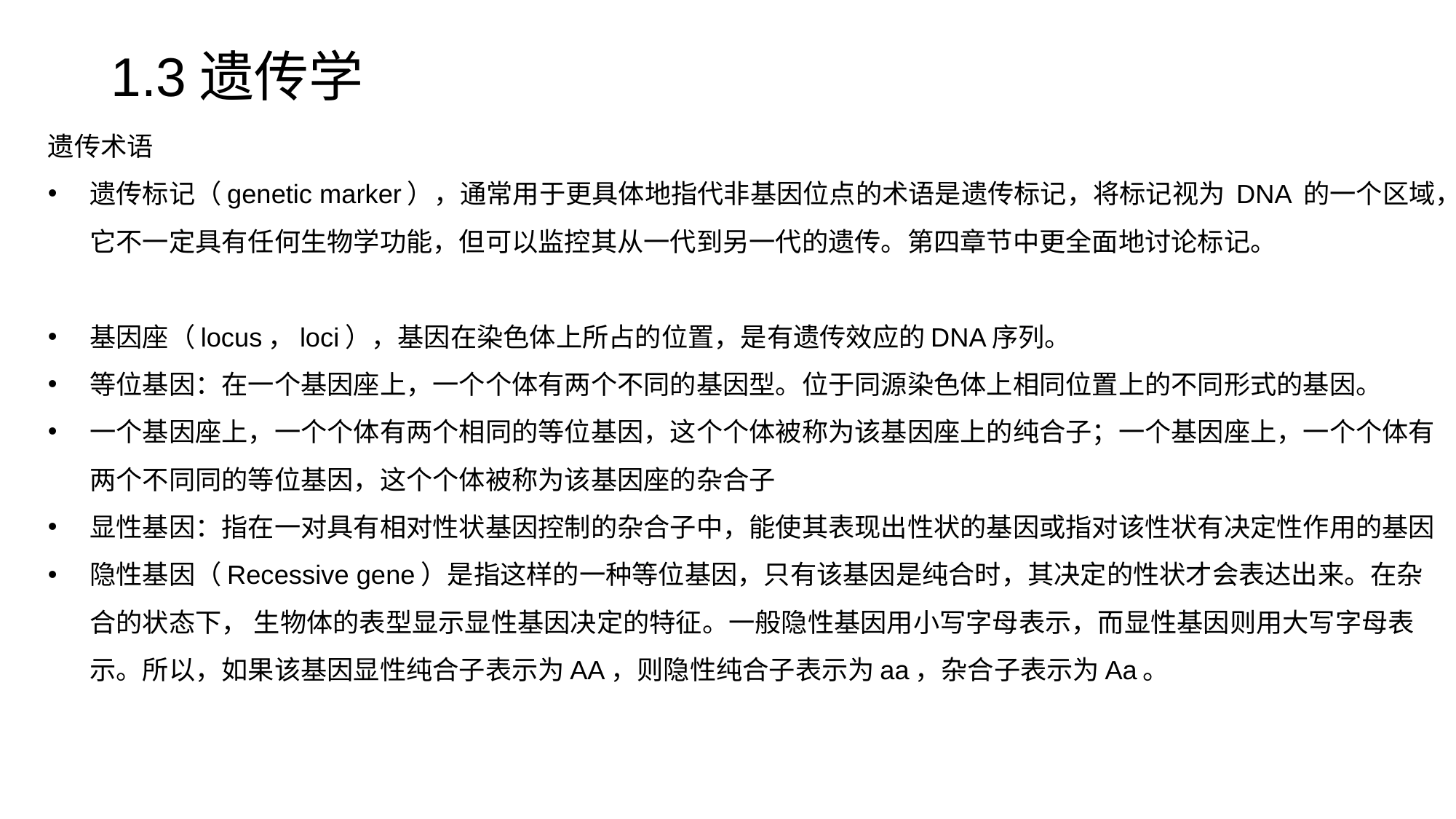

# 1.3遗传学
遗传术语
遗传标记（genetic marker），通常用于更具体地指代非基因位点的术语是遗传标记，将标记视为 DNA 的一个区域，它不一定具有任何生物学功能，但可以监控其从一代到另一代的遗传。第四章节中更全面地讨论标记。

基因座（locus，loci），基因在染色体上所占的位置，是有遗传效应的DNA序列。
等位基因：在一个基因座上，一个个体有两个不同的基因型。位于同源染色体上相同位置上的不同形式的基因。
一个基因座上，一个个体有两个相同的等位基因，这个个体被称为该基因座上的纯合子；一个基因座上，一个个体有两个不同同的等位基因，这个个体被称为该基因座的杂合子
显性基因：指在一对具有相对性状基因控制的杂合子中，能使其表现出性状的基因或指对该性状有决定性作用的基因
隐性基因（Recessive gene）是指这样的一种等位基因，只有该基因是纯合时，其决定的性状才会表达出来。在杂合的状态下， 生物体的表型显示显性基因决定的特征。一般隐性基因用小写字母表示，而显性基因则用大写字母表示。所以，如果该基因显性纯合子表示为AA，则隐性纯合子表示为aa，杂合子表示为Aa。